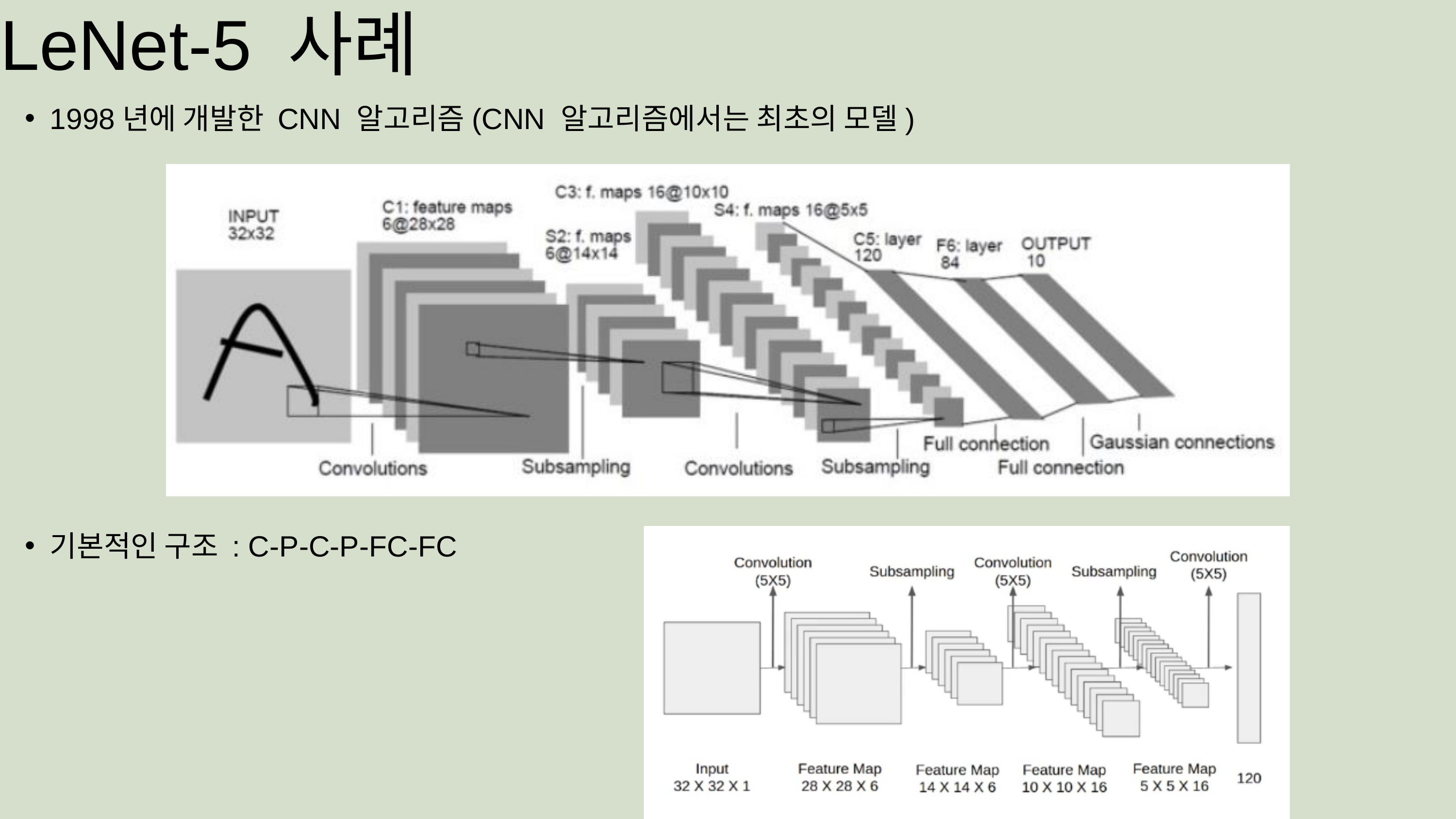

LeNet-5 사례
1998년에 개발한 CNN 알고리즘(CNN 알고리즘에서는 최초의 모델)

기본적인 구조 : C-P-C-P-FC-FC